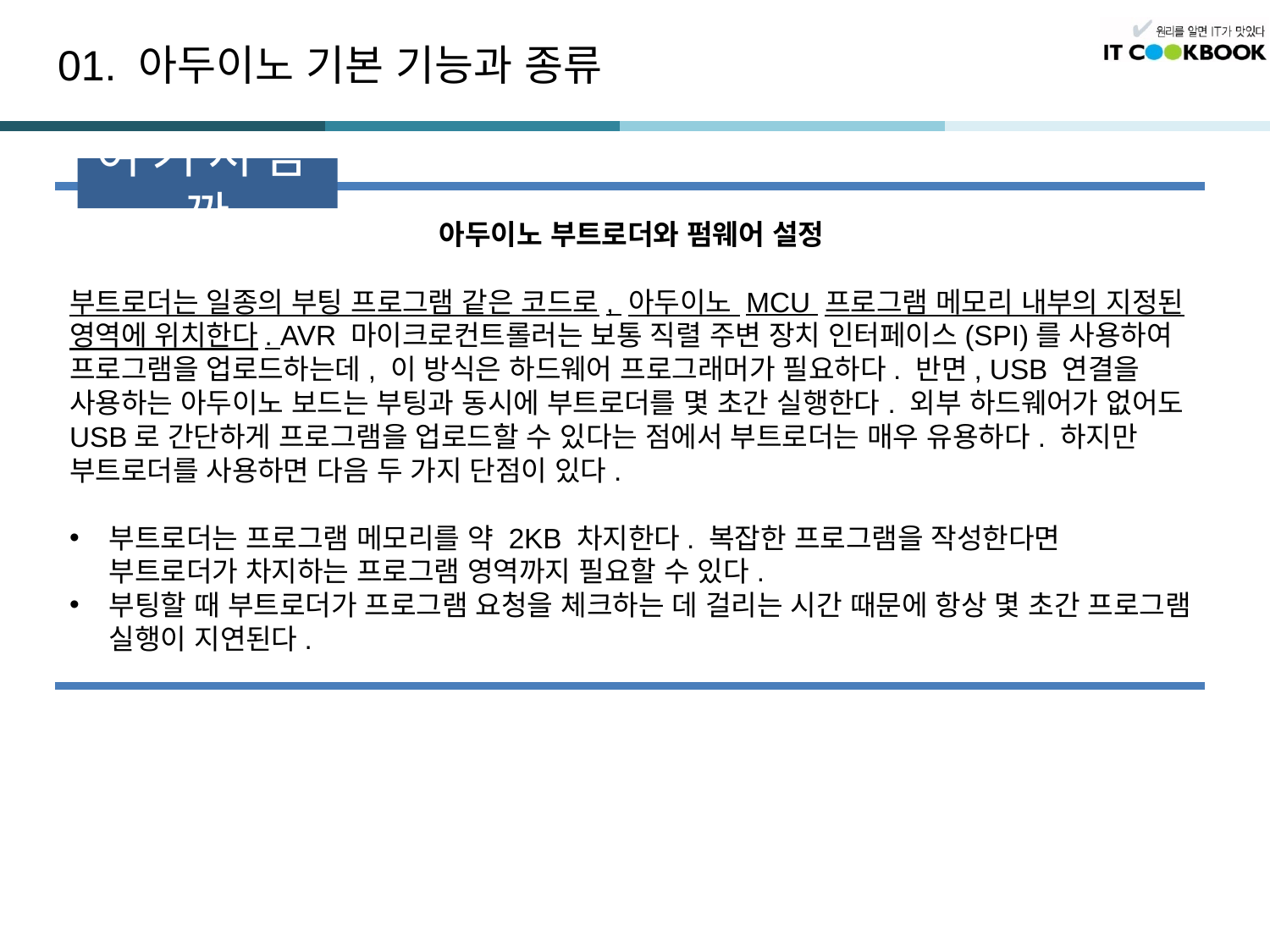

# 01. 아두이노 기본 기능과 종류
여기서잠깐
아두이노 부트로더와 펌웨어 설정

부트로더는 일종의 부팅 프로그램 같은 코드로, 아두이노 MCU 프로그램 메모리 내부의 지정된 영역에 위치한다. AVR 마이크로컨트롤러는 보통 직렬 주변 장치 인터페이스(SPI)를 사용하여 프로그램을 업로드하는데, 이 방식은 하드웨어 프로그래머가 필요하다. 반면, USB 연결을 사용하는 아두이노 보드는 부팅과 동시에 부트로더를 몇 초간 실행한다. 외부 하드웨어가 없어도 USB로 간단하게 프로그램을 업로드할 수 있다는 점에서 부트로더는 매우 유용하다. 하지만 부트로더를 사용하면 다음 두 가지 단점이 있다.

부트로더는 프로그램 메모리를 약 2KB 차지한다. 복잡한 프로그램을 작성한다면 부트로더가 차지하는 프로그램 영역까지 필요할 수 있다.
부팅할 때 부트로더가 프로그램 요청을 체크하는 데 걸리는 시간 때문에 항상 몇 초간 프로그램 실행이 지연된다.